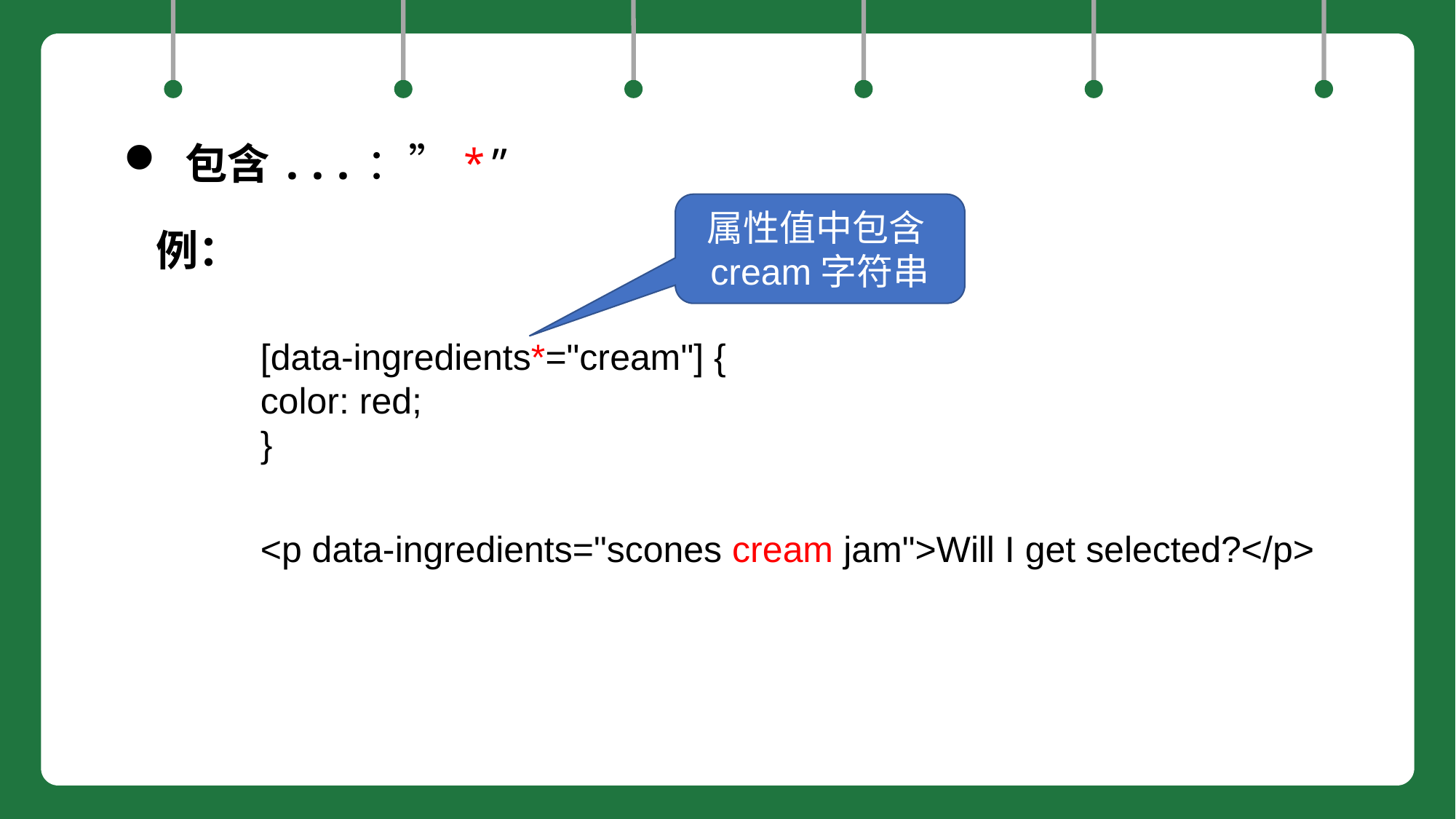

包含...：”*”
属性值中包含cream字符串
例：
[data-ingredients*="cream"] {
color: red;
}
<p data-ingredients="scones cream jam">Will I get selected?</p>